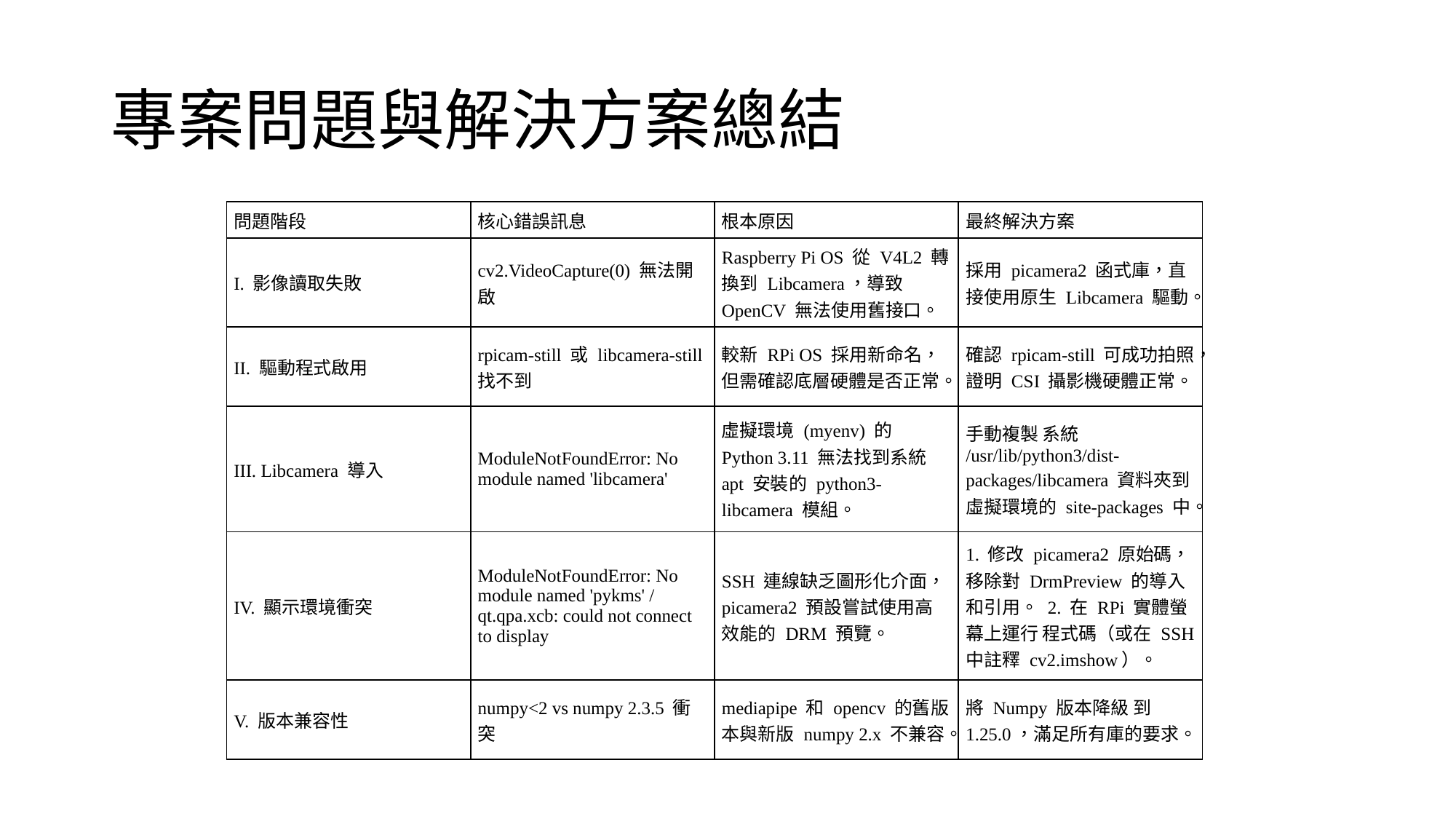

# 專案問題與解決方案總結
| 問題階段 | 核心錯誤訊息 | 根本原因 | 最終解決方案 |
| --- | --- | --- | --- |
| I. 影像讀取失敗 | cv2.VideoCapture(0) 無法開啟 | Raspberry Pi OS 從 V4L2 轉換到 Libcamera，導致 OpenCV 無法使用舊接口。 | 採用 picamera2 函式庫，直接使用原生 Libcamera 驅動。 |
| II. 驅動程式啟用 | rpicam-still 或 libcamera-still 找不到 | 較新 RPi OS 採用新命名，但需確認底層硬體是否正常。 | 確認 rpicam-still 可成功拍照，證明 CSI 攝影機硬體正常。 |
| III. Libcamera 導入 | ModuleNotFoundError: No module named 'libcamera' | 虛擬環境 (myenv) 的 Python 3.11 無法找到系統 apt 安裝的 python3-libcamera 模組。 | 手動複製 系統 /usr/lib/python3/dist-packages/libcamera 資料夾到虛擬環境的 site-packages 中。 |
| IV. 顯示環境衝突 | ModuleNotFoundError: No module named 'pykms' / qt.qpa.xcb: could not connect to display | SSH 連線缺乏圖形化介面，picamera2 預設嘗試使用高效能的 DRM 預覽。 | 1. 修改 picamera2 原始碼，移除對 DrmPreview 的導入和引用。 2. 在 RPi 實體螢幕上運行 程式碼（或在 SSH 中註釋 cv2.imshow）。 |
| V. 版本兼容性 | numpy<2 vs numpy 2.3.5 衝突 | mediapipe 和 opencv 的舊版本與新版 numpy 2.x 不兼容。 | 將 Numpy 版本降級 到 1.25.0，滿足所有庫的要求。 |